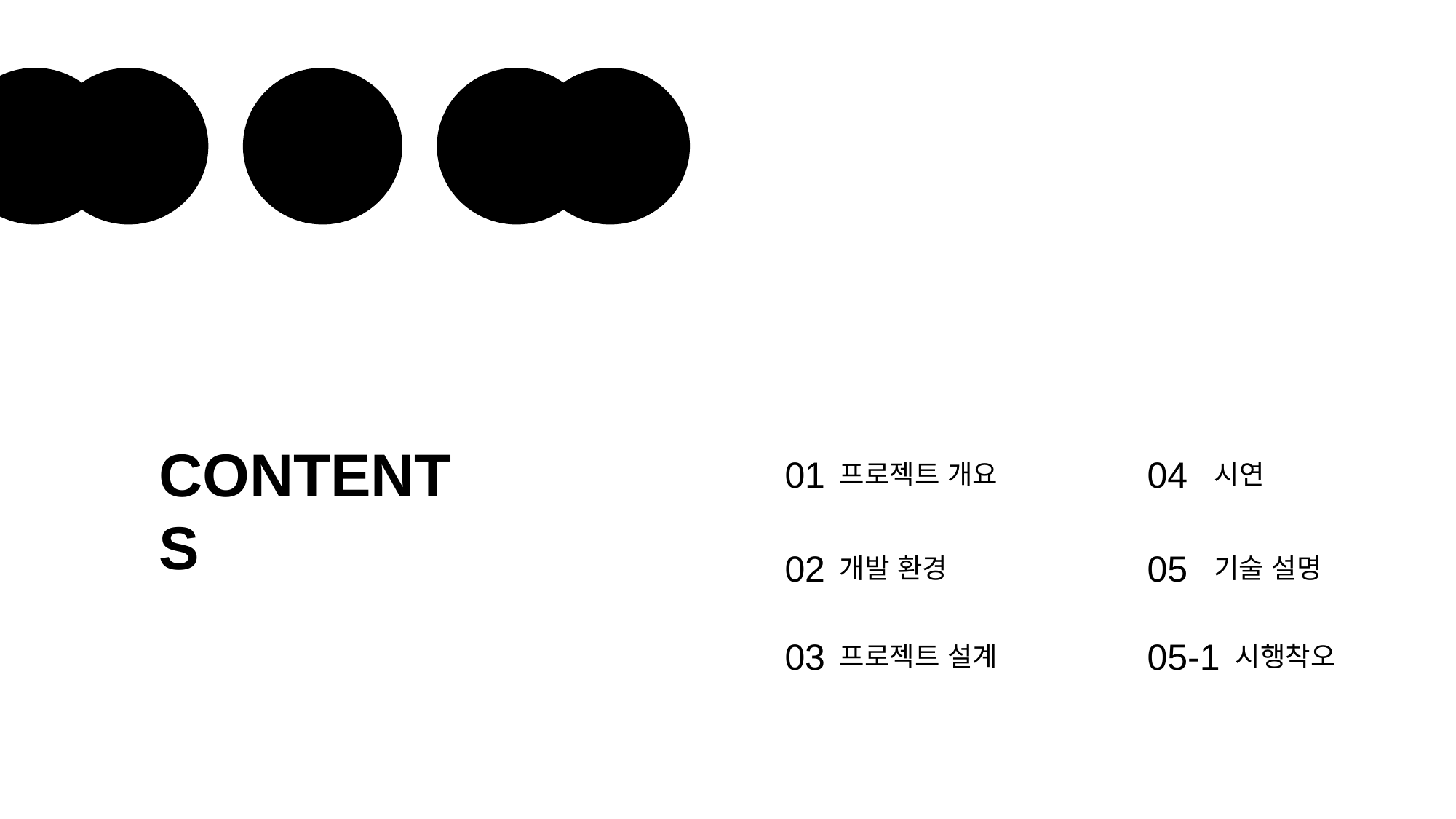

CONTENTS
01
04
시연
프로젝트 개요​
02
05
개발 환경
기술 설명
03
05-1
프로젝트 설계
시행착오